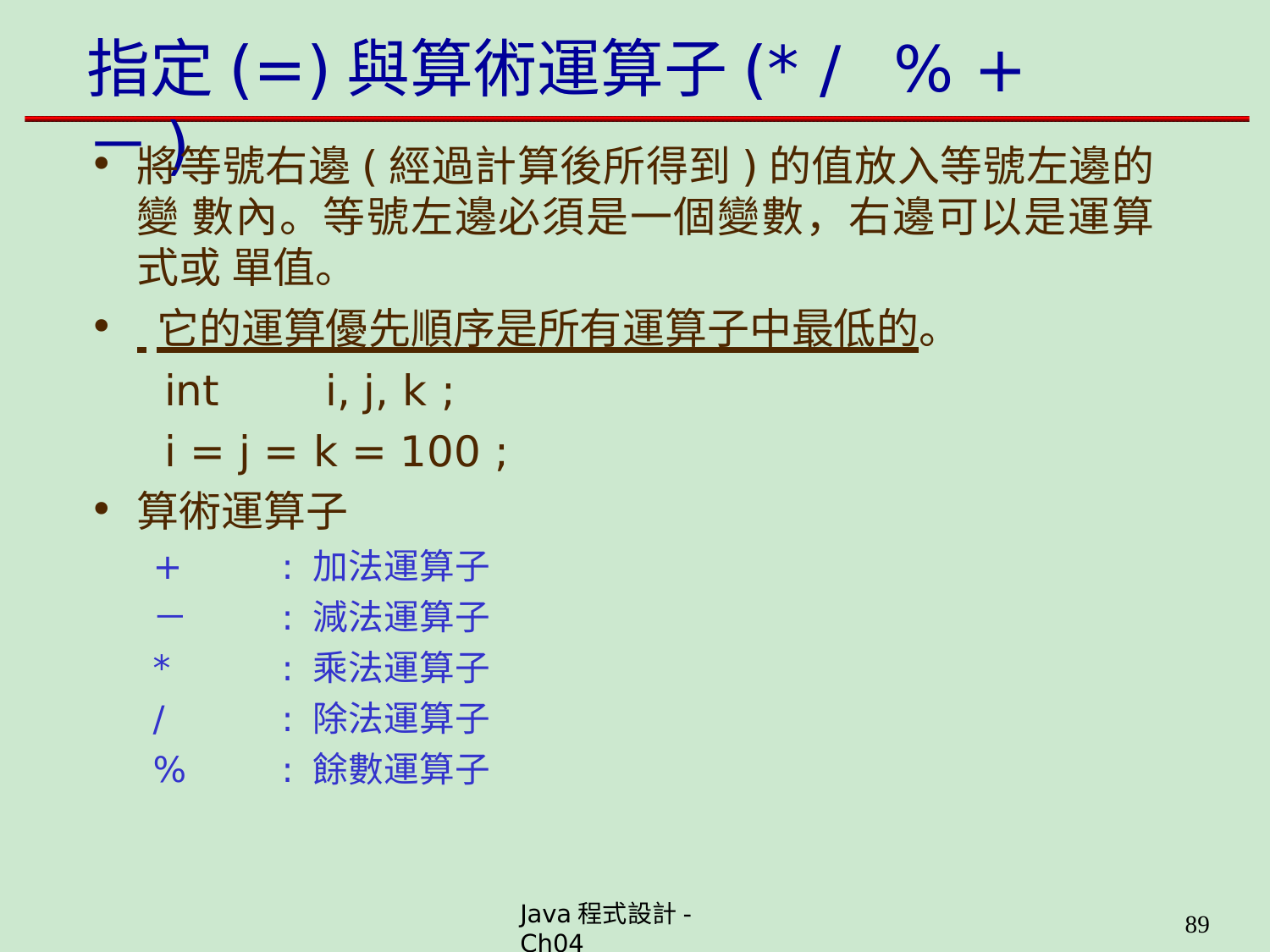

# 指定(=)與算術運算子(*	/	% + －)
將等號右邊(經過計算後所得到)的值放入等號左邊的變 數內。等號左邊必須是一個變數，右邊可以是運算式或 單值。
 它的運算優先順序是所有運算子中最低的。
int	i, j, k ;
i = j = k = 100 ;
算術運算子
+	: 加法運算子
－	: 減法運算子
*	: 乘法運算子
/	: 除法運算子
%	: 餘數運算子
Java程式設計-Ch04
89